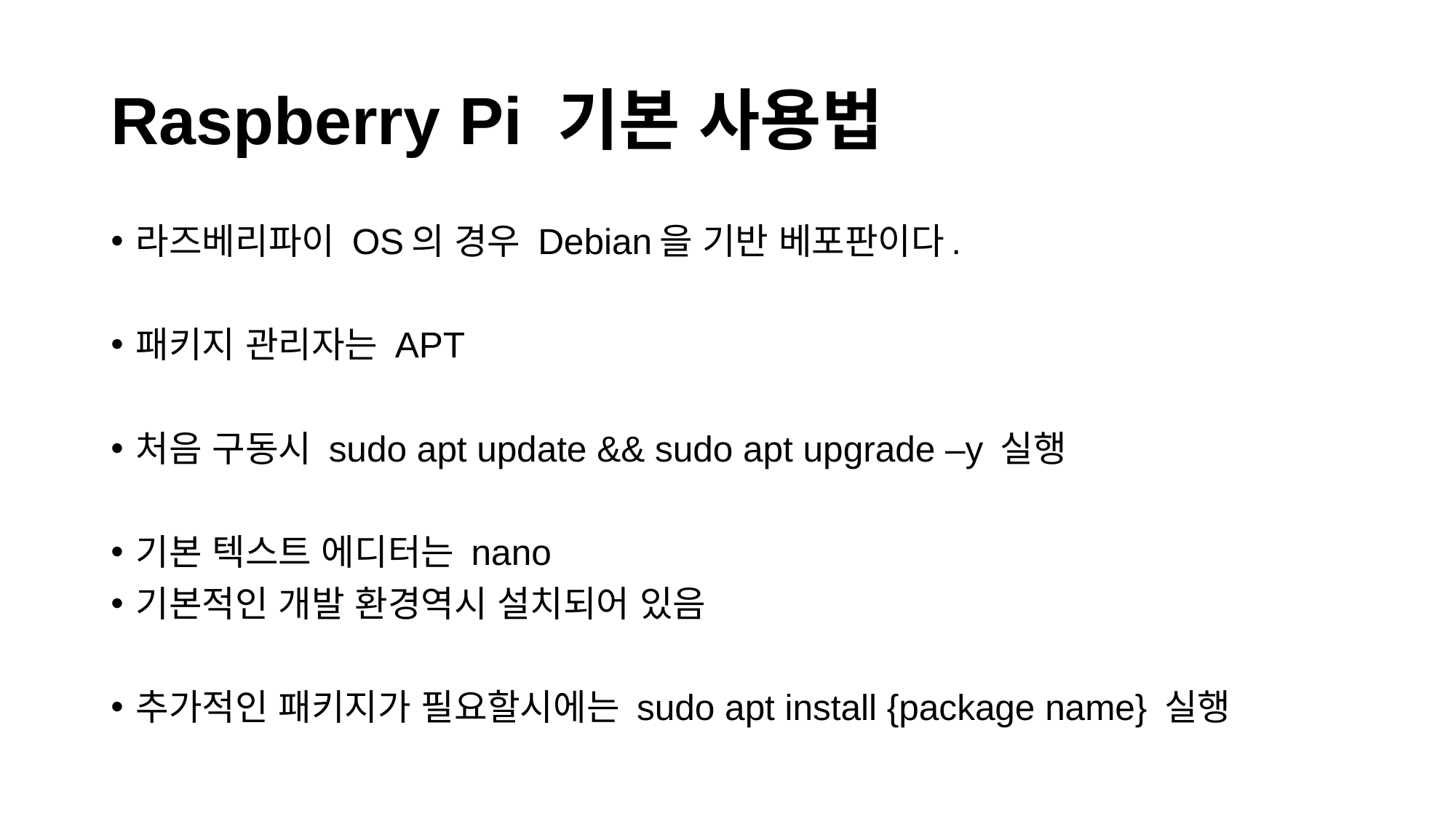

# Raspberry Pi 기본 사용법
라즈베리파이 OS의 경우 Debian을 기반 베포판이다.

패키지 관리자는 APT

처음 구동시 sudo apt update && sudo apt upgrade –y 실행

기본 텍스트 에디터는 nano
기본적인 개발 환경역시 설치되어 있음

추가적인 패키지가 필요할시에는 sudo apt install {package name} 실행